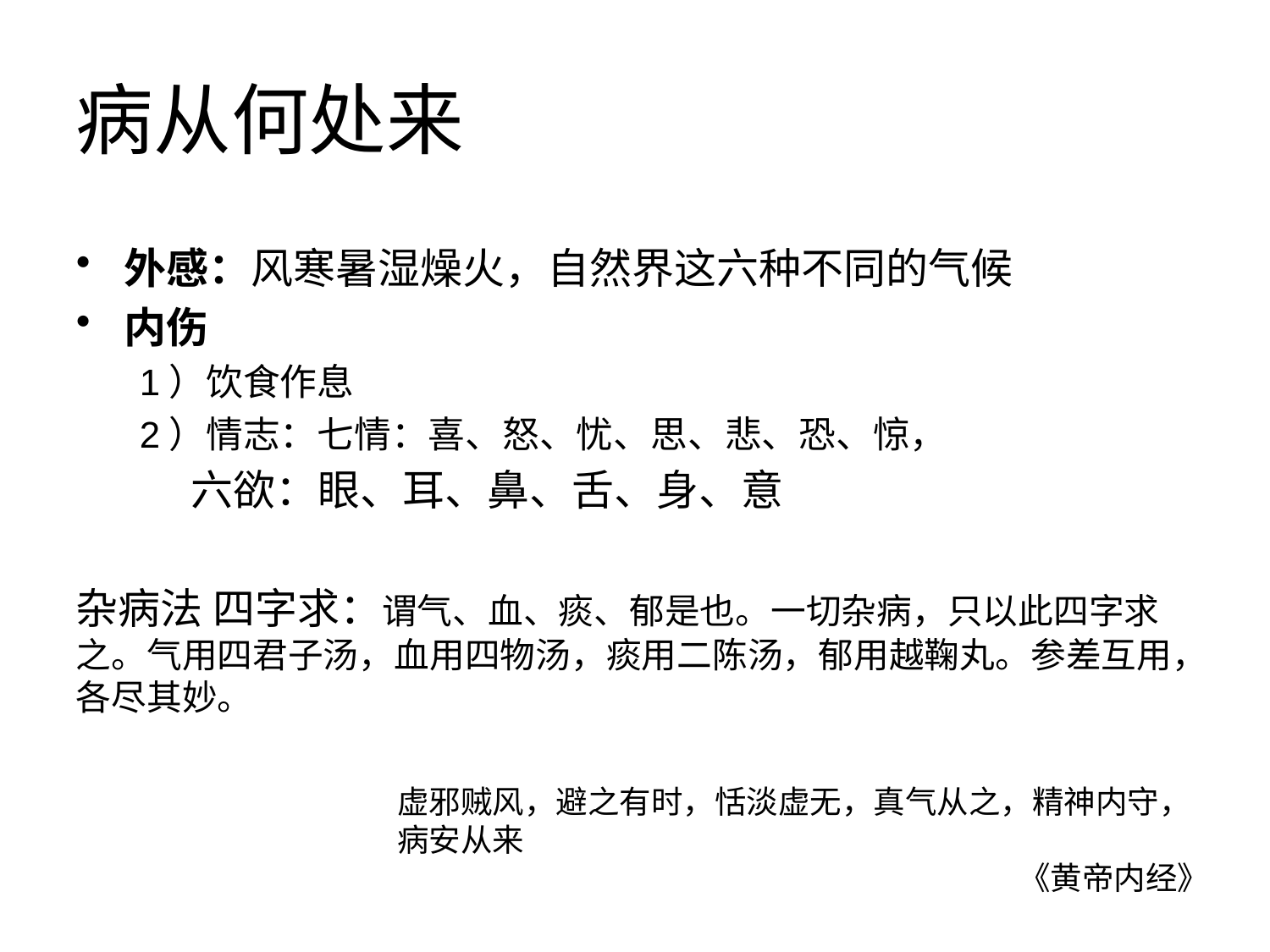

# 病从何处来

外感：风寒暑湿燥火，自然界这六种不同的气候
内伤
1）饮食作息
2）情志：七情：喜、怒、忧、思、悲、恐、惊，
           六欲：眼、耳、鼻、舌、身、意

杂病法 四字求：谓气、血、痰、郁是也。一切杂病，只以此四字求之。气用四君子汤，血用四物汤，痰用二陈汤，郁用越鞠丸。参差互用，各尽其妙。
虚邪贼风，避之有时，恬淡虚无，真气从之，精神内守，病安从来
《黄帝内经》